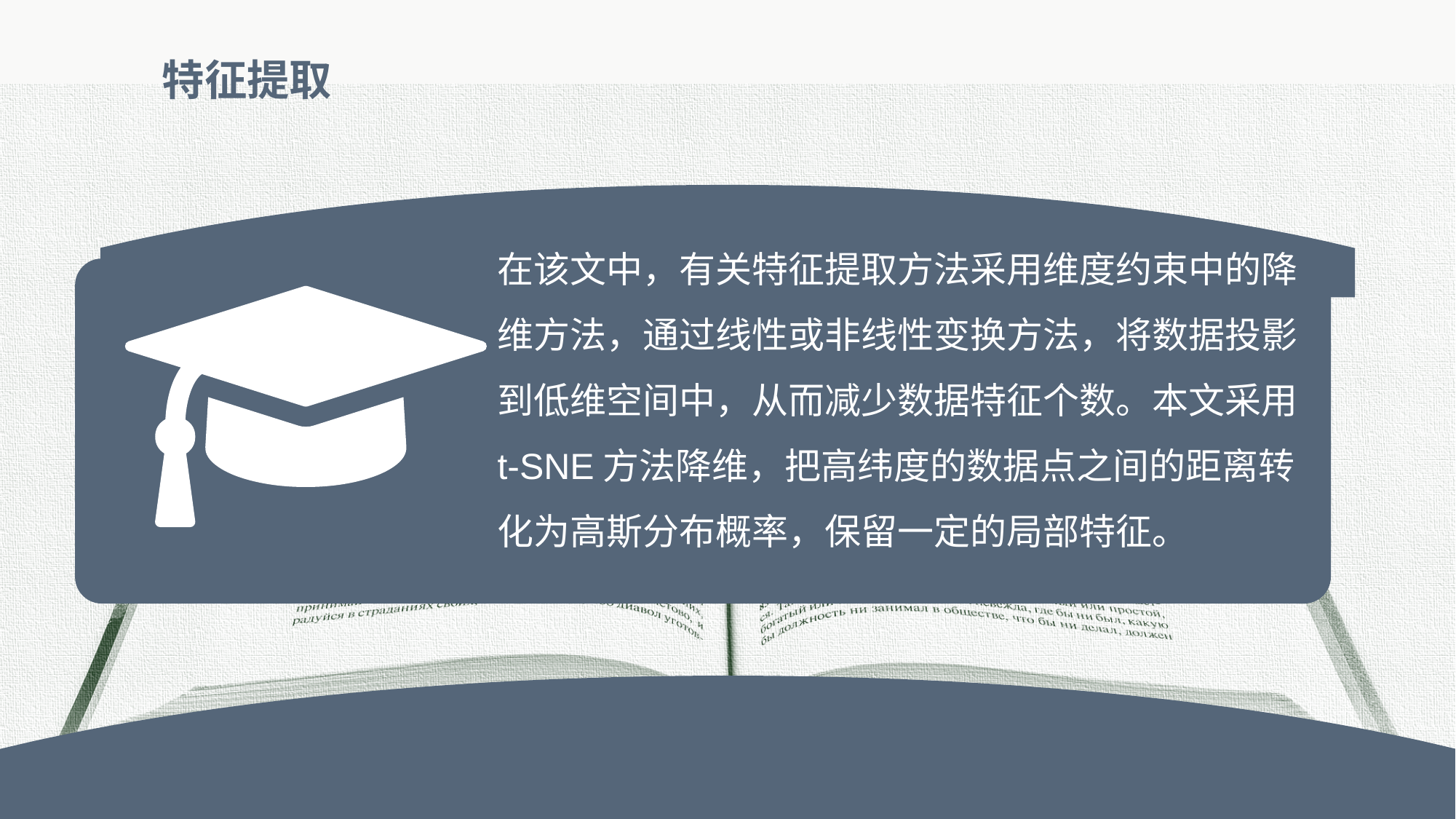

特征提取

在该文中，有关特征提取方法采用维度约束中的降维方法，通过线性或非线性变换方法，将数据投影到低维空间中，从而减少数据特征个数。本文采用t-SNE方法降维，把高纬度的数据点之间的距离转化为高斯分布概率，保留一定的局部特征。